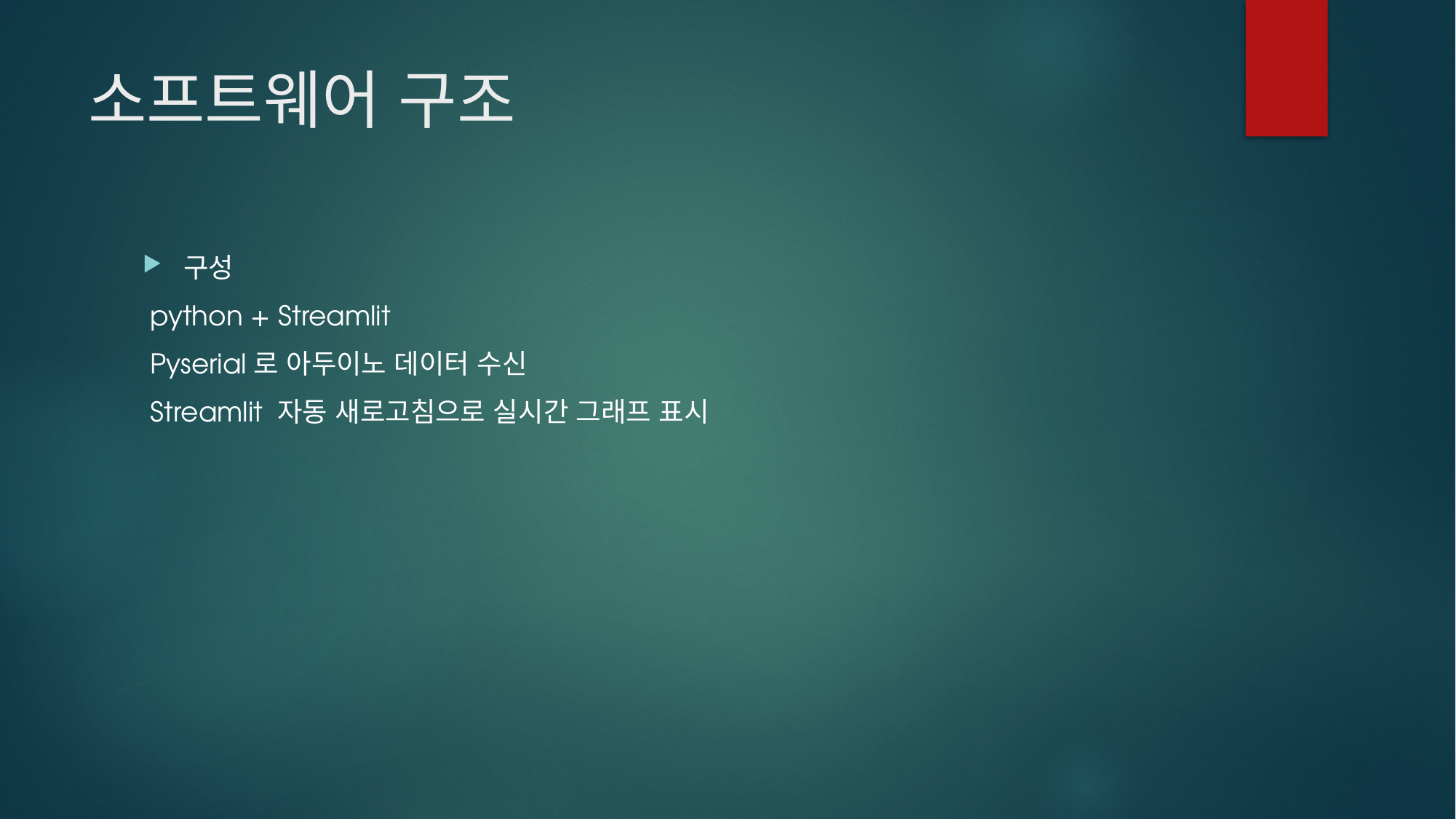

# 소프트웨어 구조
구성
 python + Streamlit
 Pyserial로 아두이노 데이터 수신
 Streamlit 자동 새로고침으로 실시간 그래프 표시